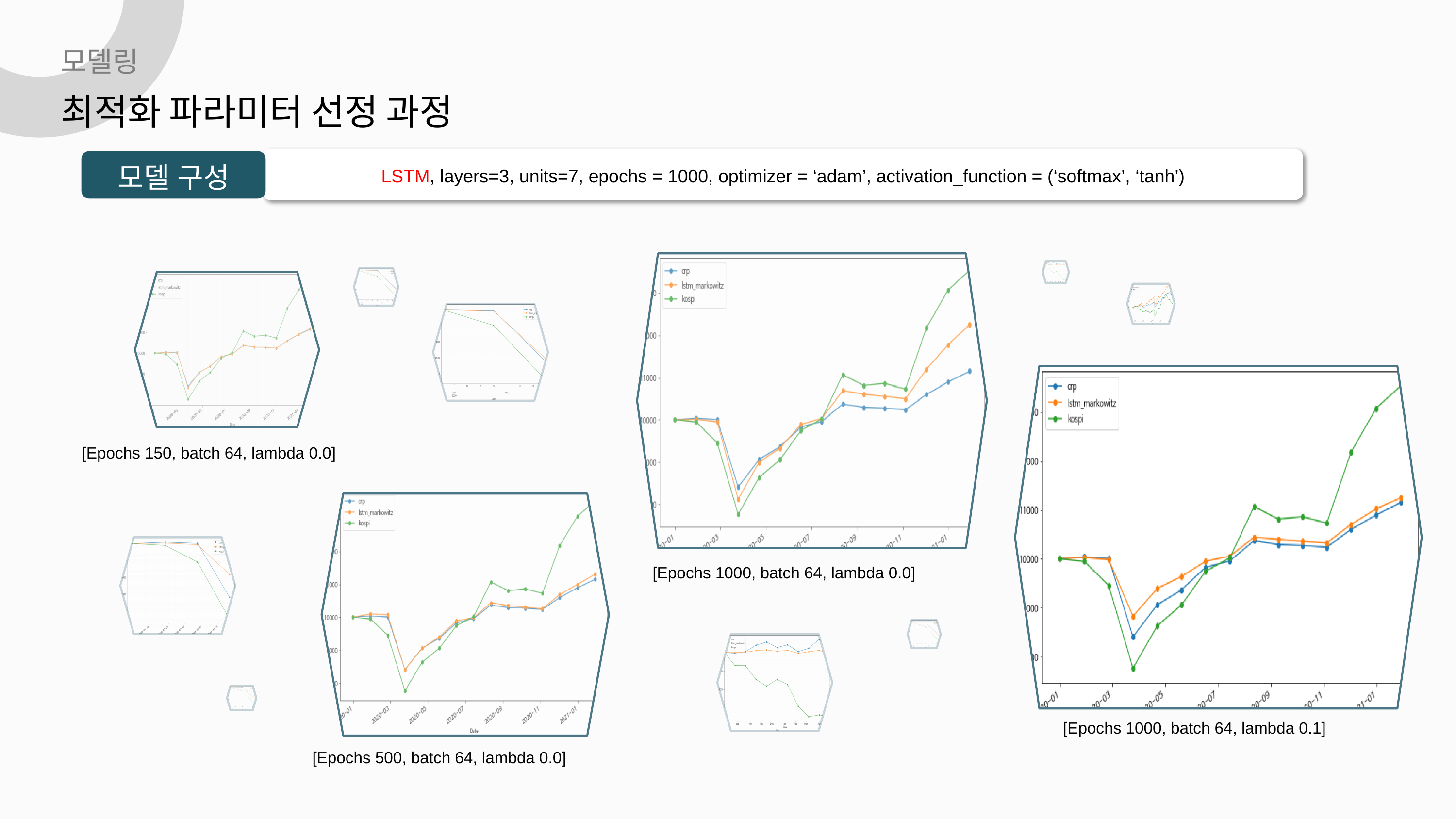

모델링
최적화 파라미터 선정 과정

모델 구성
LSTM, layers=3, units=7, epochs = 1000, optimizer = ‘adam’, activation_function = (‘softmax’, ‘tanh’)

[Epochs 150, batch 64, lambda 0.0]

[Epochs 1000, batch 64, lambda 0.0]

[Epochs 1000, batch 64, lambda 0.1]
[Epochs 500, batch 64, lambda 0.0]